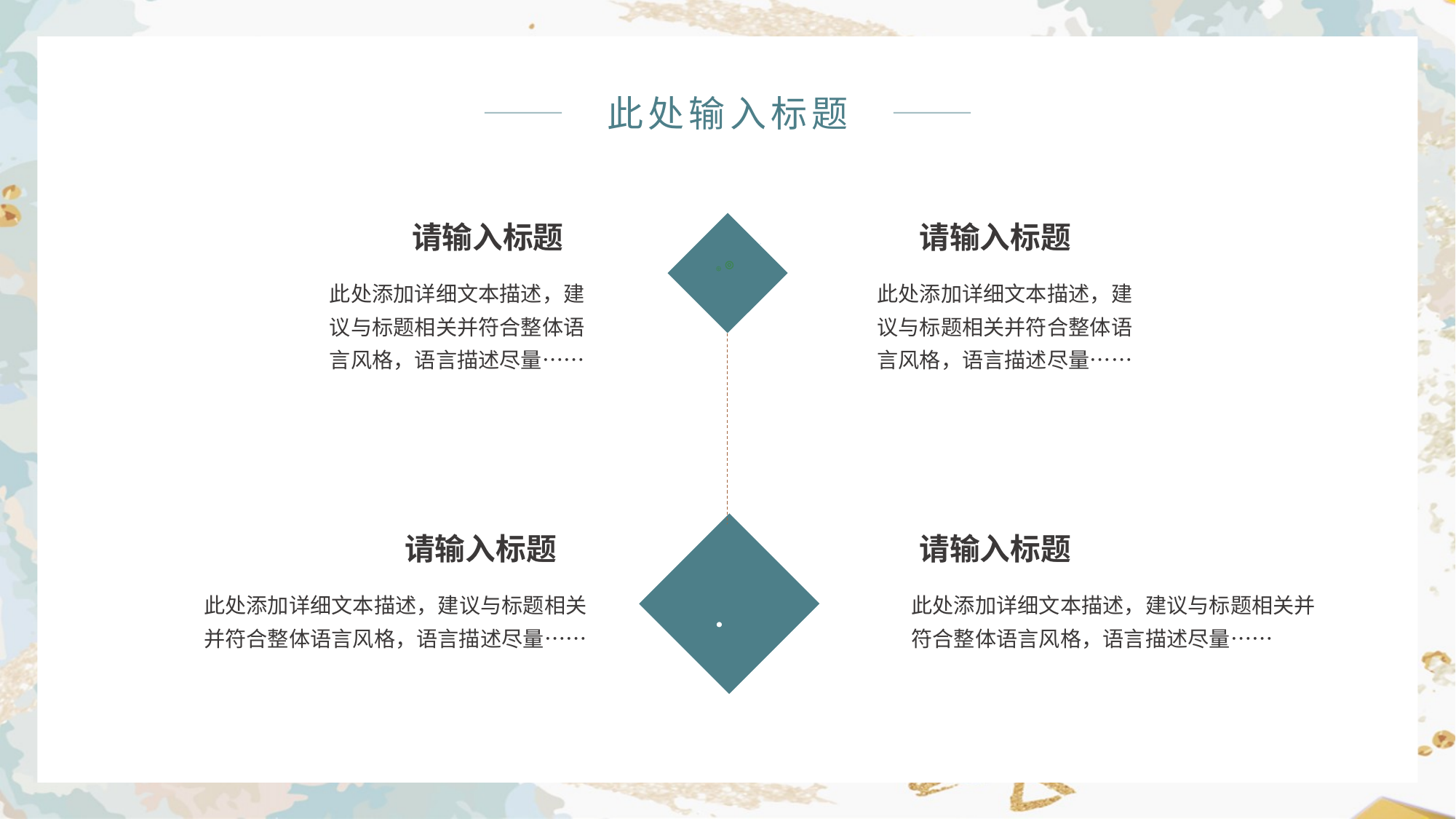

此处输入标题
请输入标题
请输入标题

此处添加详细文本描述，建议与标题相关并符合整体语言风格，语言描述尽量……
此处添加详细文本描述，建议与标题相关并符合整体语言风格，语言描述尽量……
请输入标题
请输入标题

此处添加详细文本描述，建议与标题相关并符合整体语言风格，语言描述尽量……
此处添加详细文本描述，建议与标题相关并符合整体语言风格，语言描述尽量……